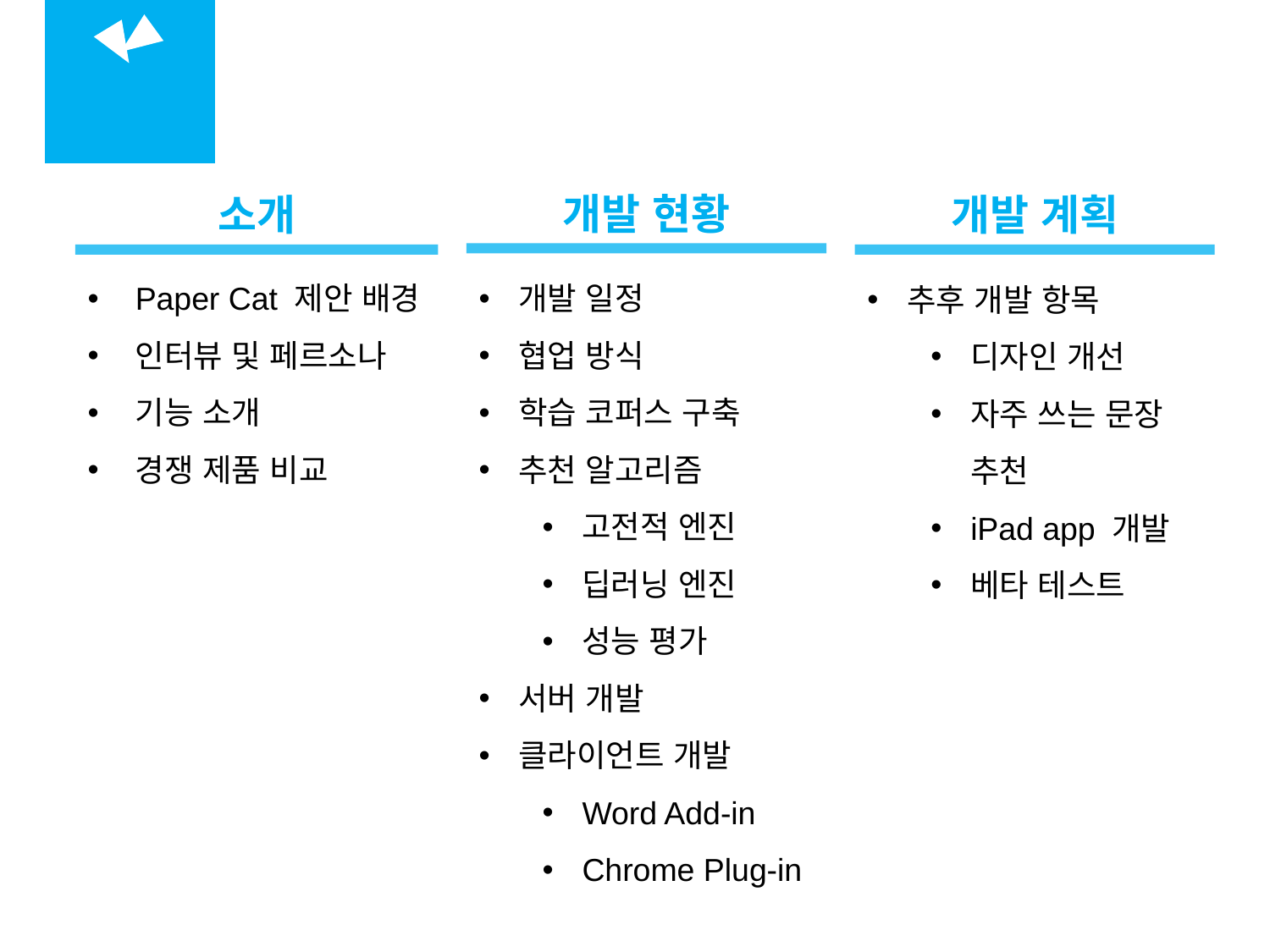

00
목차
개발 현황

소개

개발 계획

Paper Cat 제안 배경
인터뷰 및 페르소나
기능 소개
경쟁 제품 비교
개발 일정
협업 방식
학습 코퍼스 구축
추천 알고리즘
고전적 엔진
딥러닝 엔진
성능 평가
서버 개발
클라이언트 개발
Word Add-in
Chrome Plug-in
추후 개발 항목
디자인 개선
자주 쓰는 문장 추천
iPad app 개발
베타 테스트